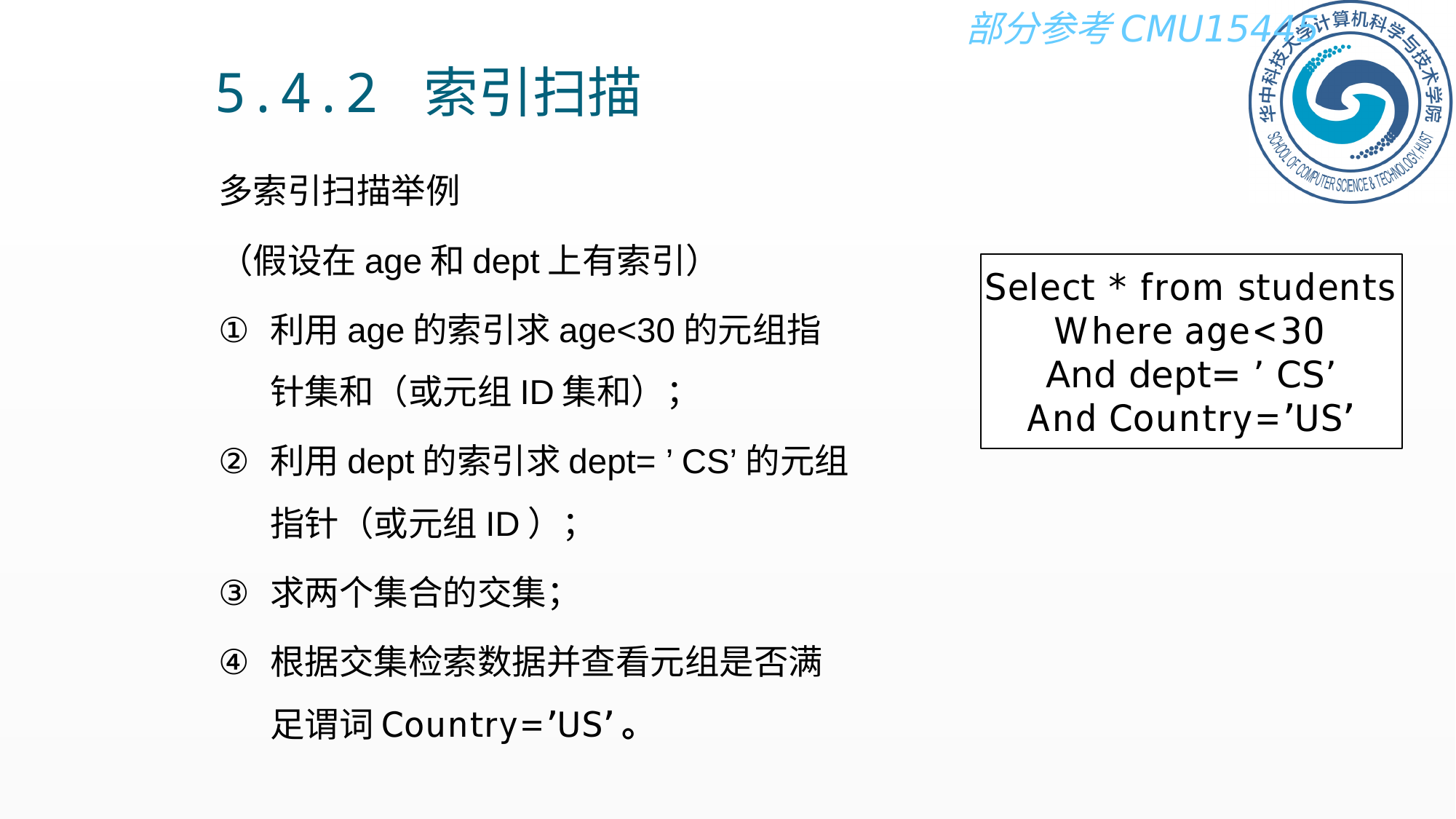

5.4.2 索引扫描
多索引扫描举例
（假设在age和dept上有索引）
利用age的索引求age<30的元组指针集和（或元组ID集和）；
利用dept的索引求dept= ’ CS’的元组指针（或元组ID）；
求两个集合的交集；
根据交集检索数据并查看元组是否满足谓词Country=’US’。
Select * from students
Where age<30
And dept= ’ CS’
And Country=’US’
162